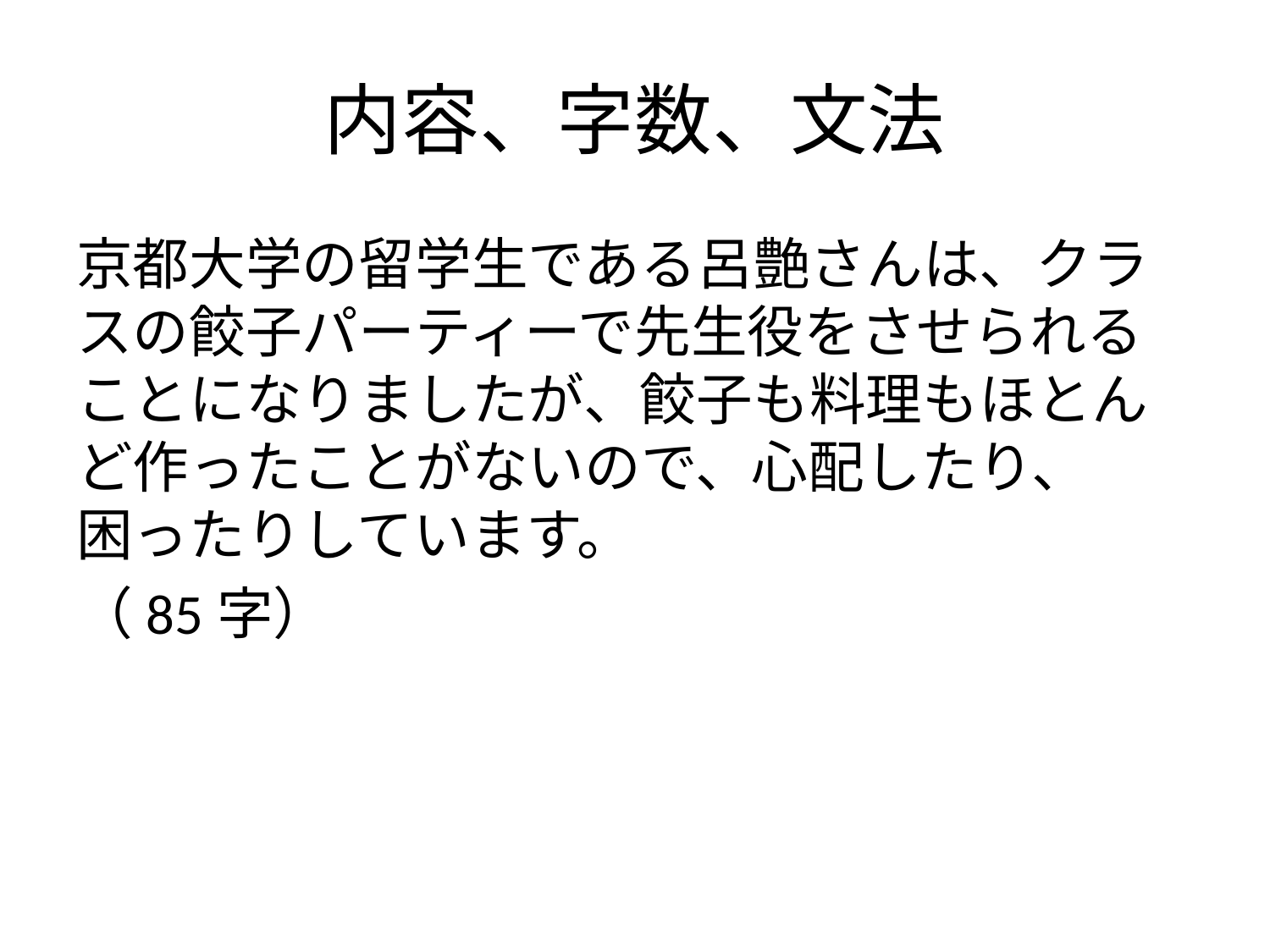

# 内容、字数、文法
京都大学の留学生である呂艶さんは、クラスの餃子パーティーで先生役をさせられることになりましたが、餃子も料理もほとんど作ったことがないので、心配したり、困ったりしています。
（85字）